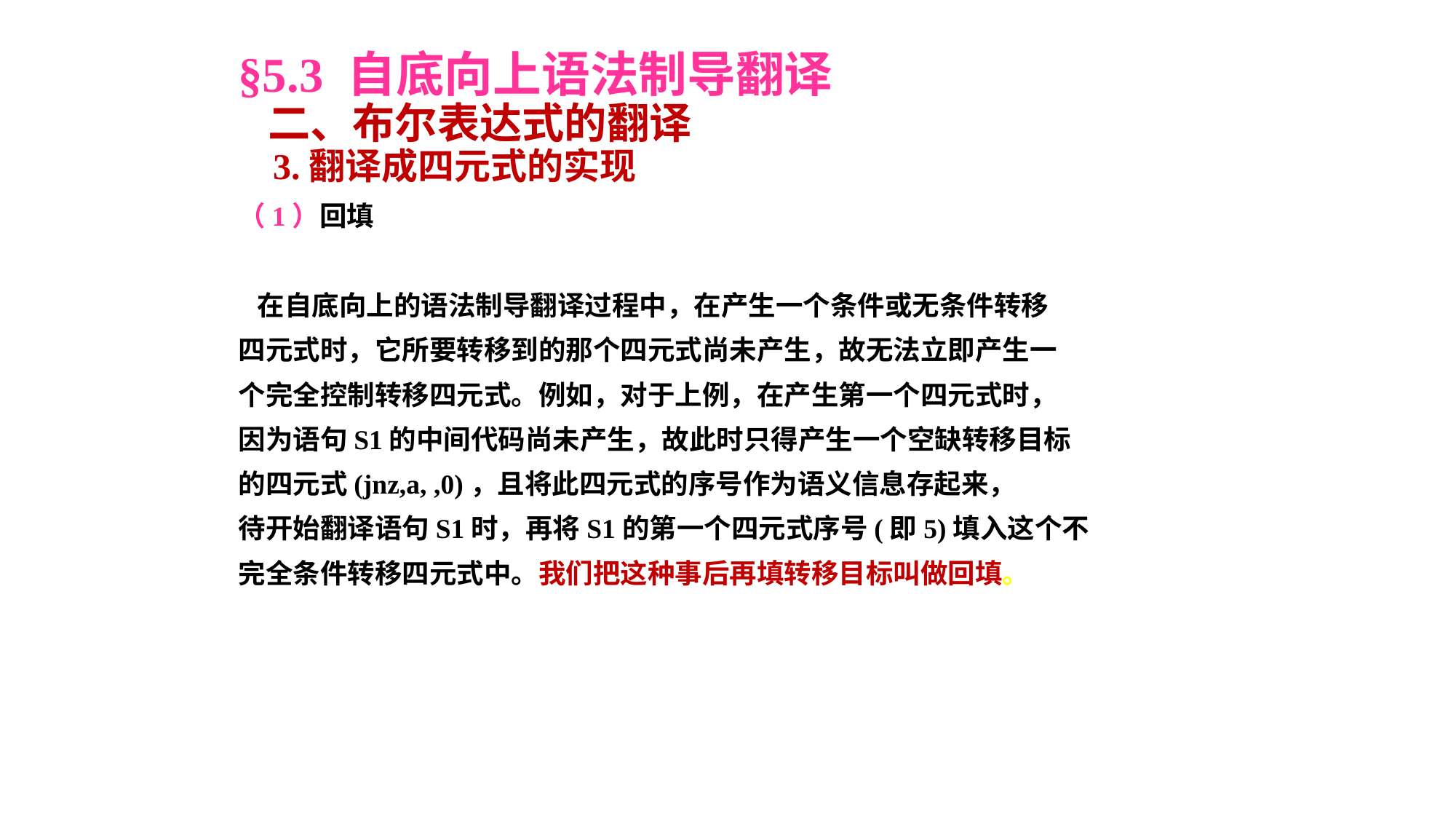

§5.3 自底向上语法制导翻译
  二、布尔表达式的翻译
     3.翻译成四元式的实现
（1）回填

  在自底向上的语法制导翻译过程中，在产生一个条件或无条件转移
四元式时，它所要转移到的那个四元式尚未产生，故无法立即产生一
个完全控制转移四元式。例如，对于上例，在产生第一个四元式时，
因为语句S1的中间代码尚未产生，故此时只得产生一个空缺转移目标
的四元式(jnz,a, ,0)，且将此四元式的序号作为语义信息存起来，
待开始翻译语句S1时，再将S1的第一个四元式序号(即5)填入这个不
完全条件转移四元式中。我们把这种事后再填转移目标叫做回填。